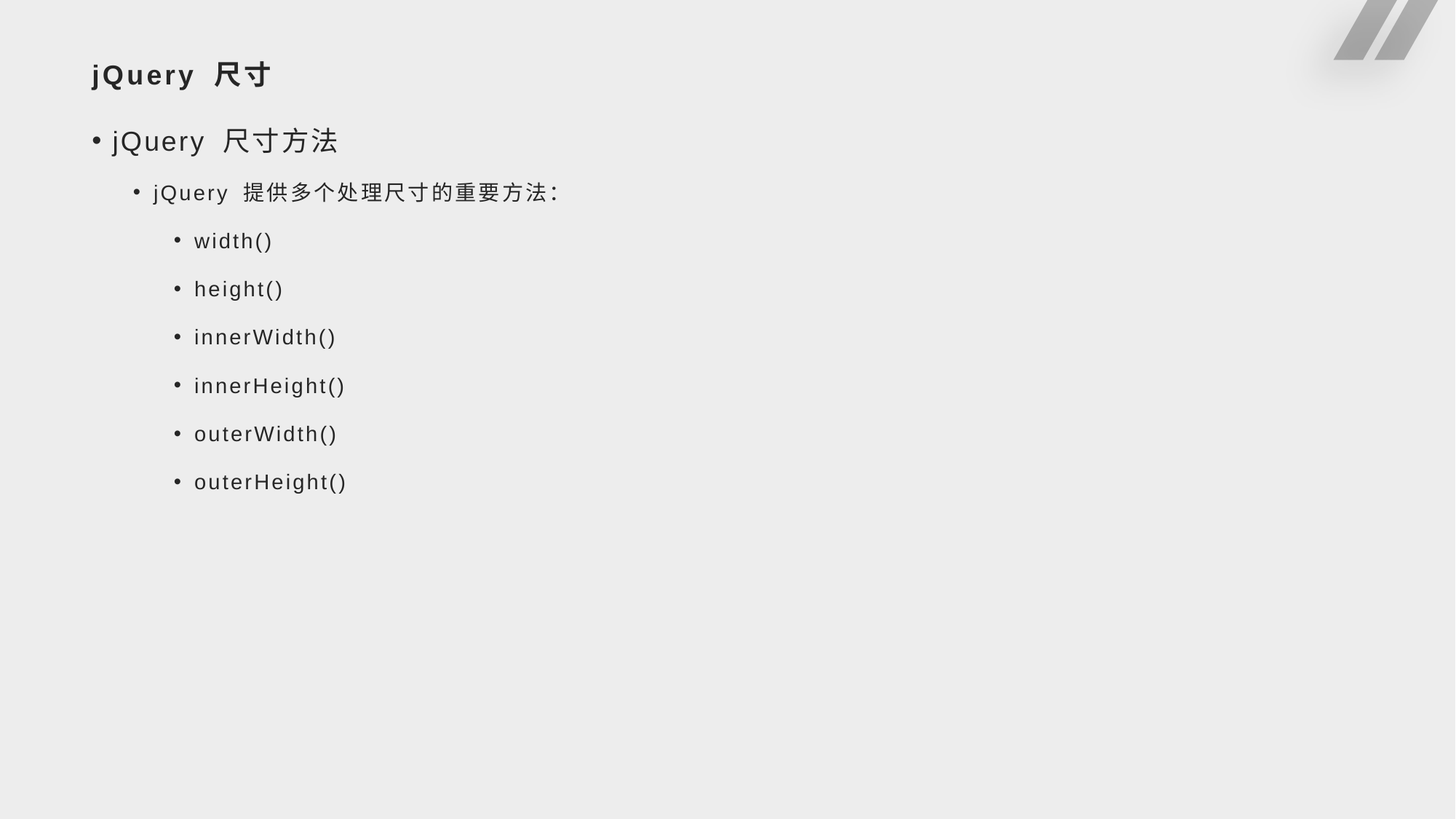

# jQuery 尺寸
jQuery 尺寸方法
jQuery 提供多个处理尺寸的重要方法：
width()
height()
innerWidth()
innerHeight()
outerWidth()
outerHeight()